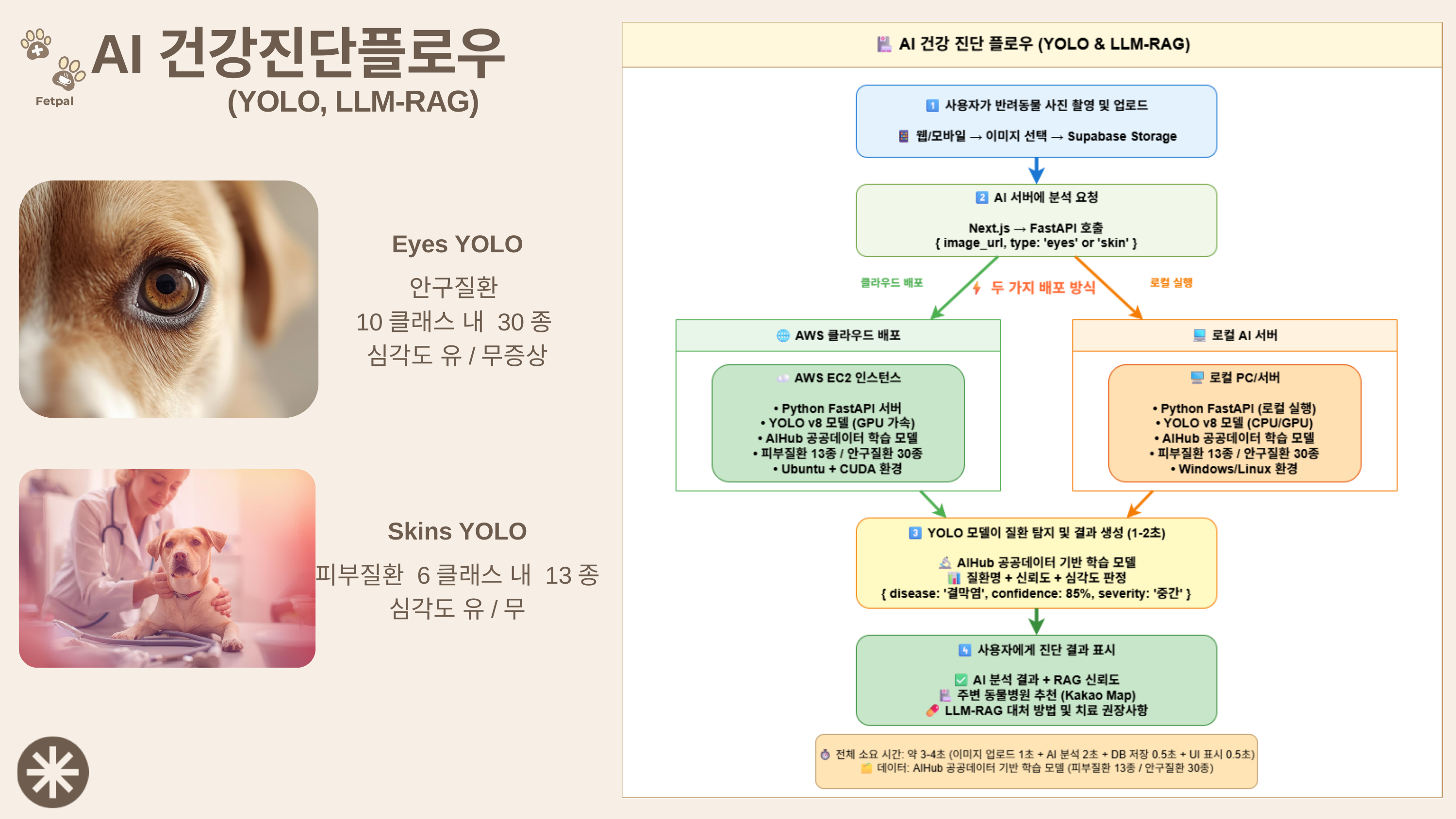

AI건강진단플로우
(YOLO, LLM-RAG)

Eyes YOLO
안구질환
10클래스 내 30종
심각도 유/무증상

Skins YOLO
피부질환 6클래스 내 13종
심각도 유/무